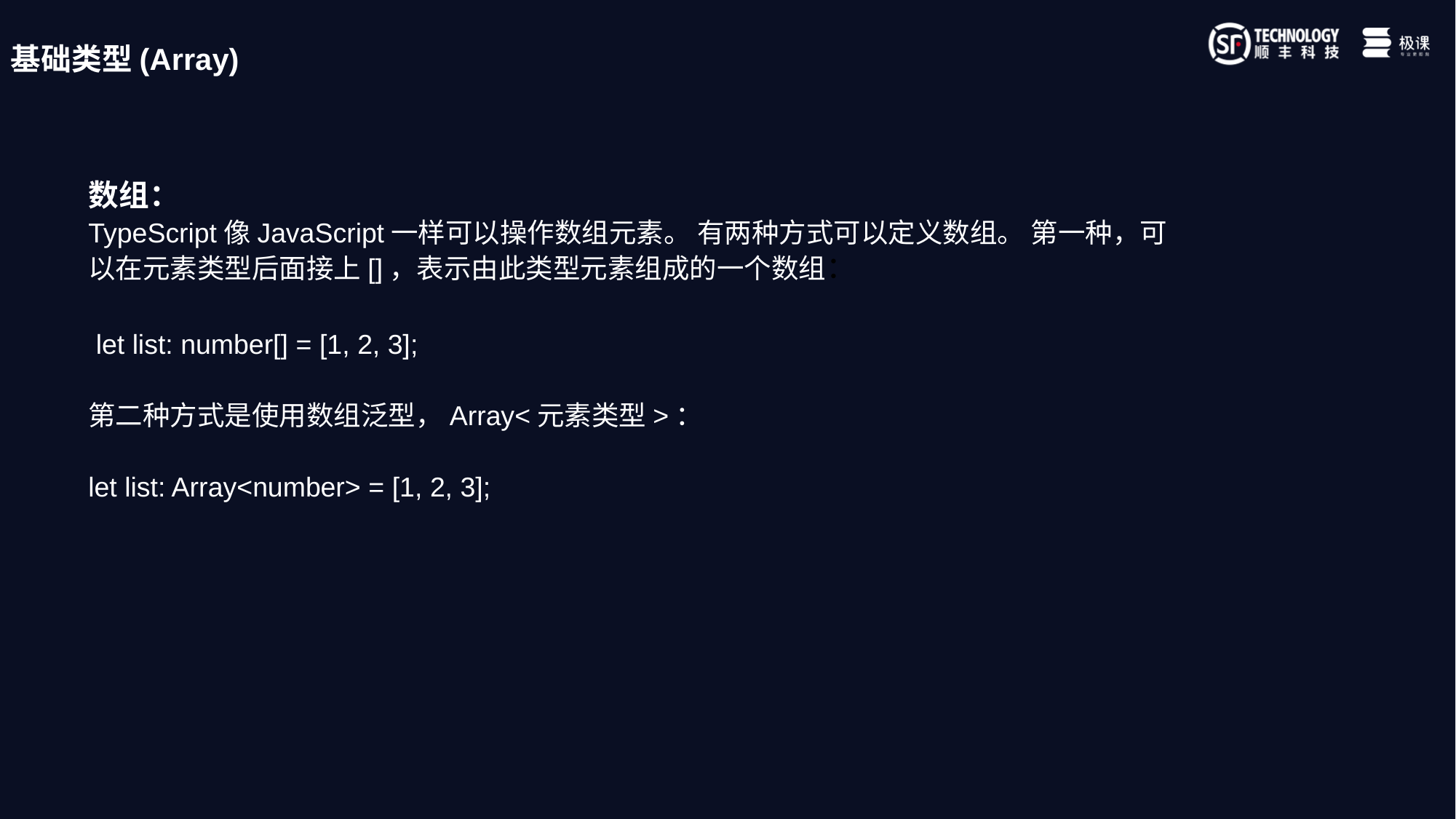

基础类型(Array)
数组：
TypeScript像JavaScript一样可以操作数组元素。 有两种方式可以定义数组。 第一种，可以在元素类型后面接上[]，表示由此类型元素组成的一个数组：

 let list: number[] = [1, 2, 3];

第二种方式是使用数组泛型，Array<元素类型>：

let list: Array<number> = [1, 2, 3];